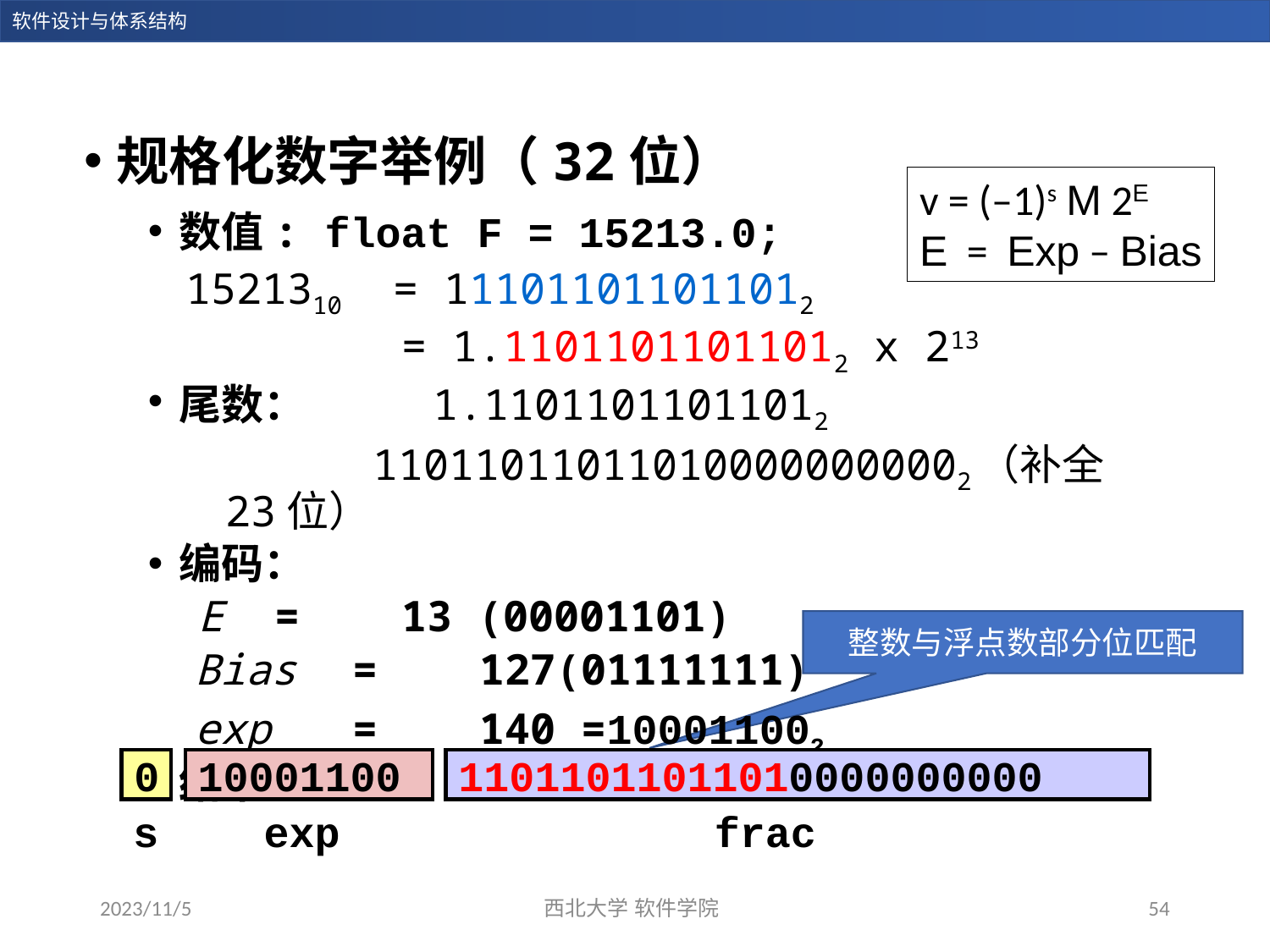

规格化数字举例（32位）
数值: float F = 15213.0;
  1521310  = 111011011011012
          = 1.11011011011012 x 213
尾数：	1.11011011011012
       110110110110100000000002（补全23位）
编码：
  E	= 	13 (00001101)
Bias 	= 	127(01111111)
exp 	= 	140 =100011002
结果:

v = (–1)s M 2E
E  =  Exp – Bias
整数与浮点数部分位匹配
0
10001100
11011011011010000000000
s
exp
frac
2023/11/5
西北大学 软件学院
54